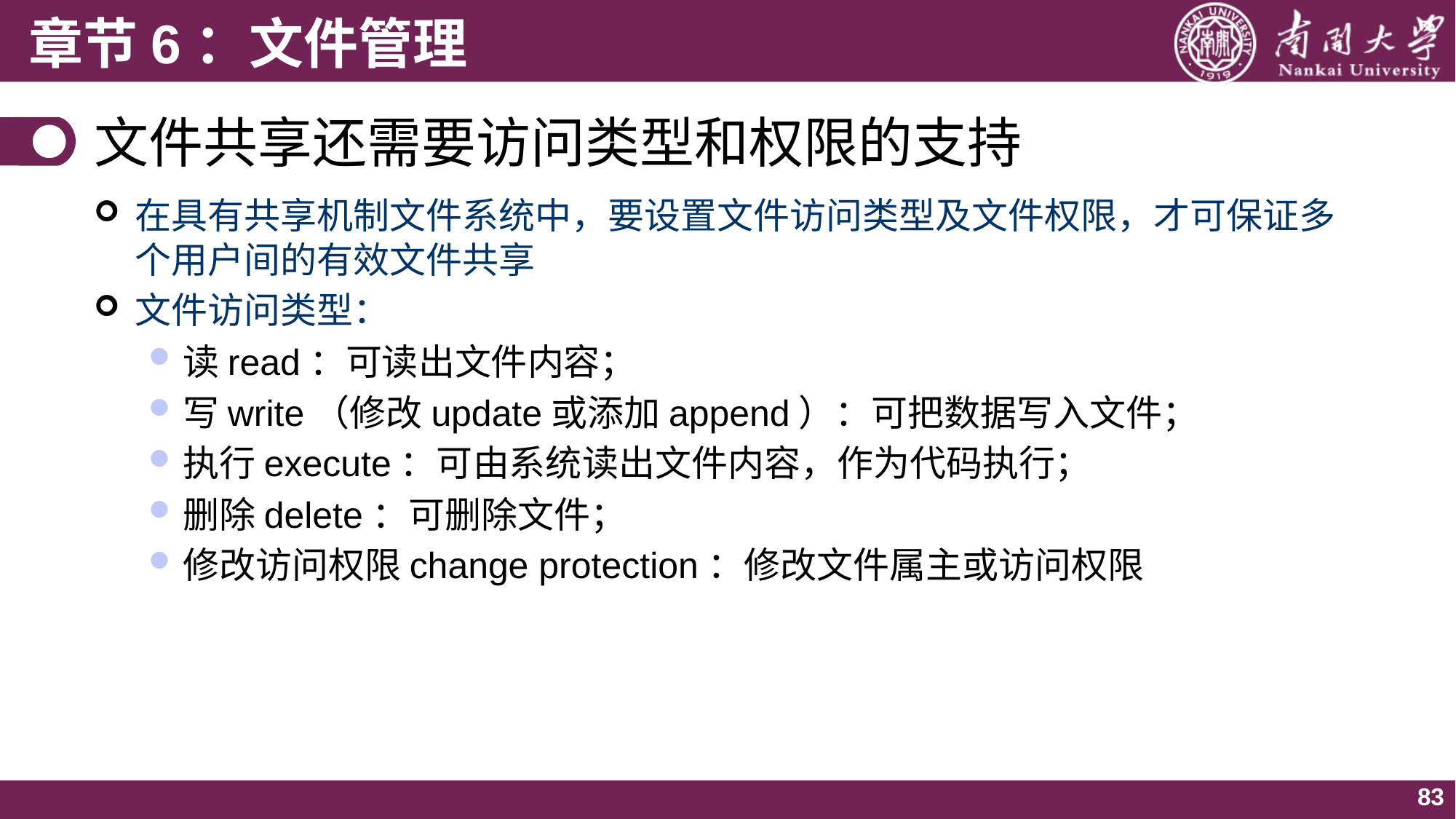

# 文件共享还需要访问类型和权限的支持
在具有共享机制文件系统中，要设置文件访问类型及文件权限，才可保证多个用户间的有效文件共享
文件访问类型：
读read：可读出文件内容；
写write（修改update或添加append）：可把数据写入文件；
执行execute：可由系统读出文件内容，作为代码执行；
删除delete：可删除文件；
修改访问权限change protection：修改文件属主或访问权限

83